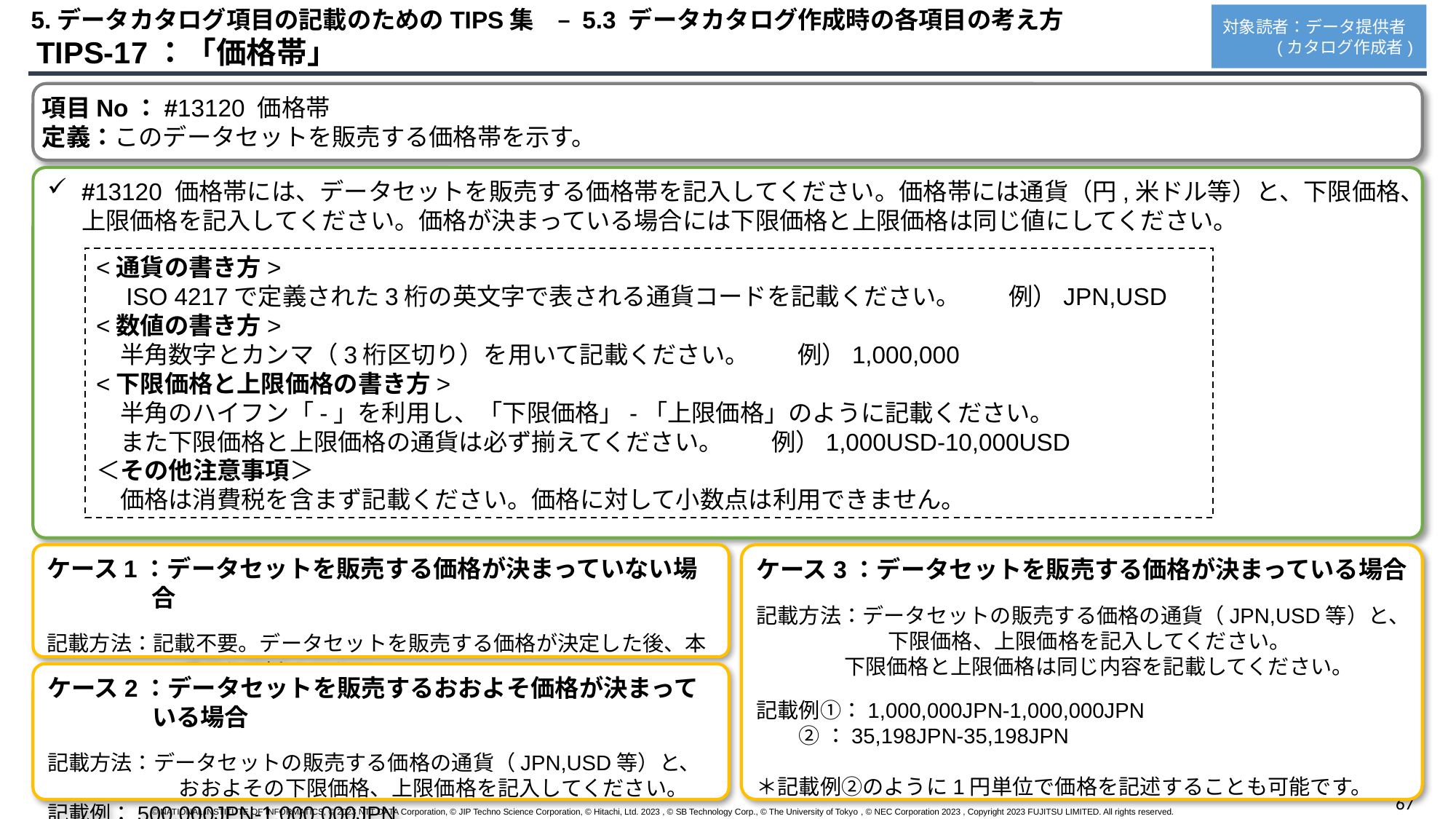

5.データカタログ項目の記載のためのTIPS集　– 5.3 データカタログ作成時の各項目の考え方
対象読者：データ提供者
           (カタログ作成者)
 TIPS-17：「価格帯」
項目No：#13120 価格帯
定義：このデータセットを販売する価格帯を示す。
#13120 価格帯には、データセットを販売する価格帯を記入してください。価格帯には通貨（円,米ドル等）と、下限価格、上限価格を記入してください。価格が決まっている場合には下限価格と上限価格は同じ値にしてください。

<通貨の書き方>
　ISO 4217で定義された3桁の英文字で表される通貨コードを記載ください。　　例）JPN,USD
<数値の書き方>
　半角数字とカンマ（3桁区切り）を用いて記載ください。　　例）1,000,000
<下限価格と上限価格の書き方>
　半角のハイフン「-」を利用し、「下限価格」-「上限価格」のように記載ください。
　また下限価格と上限価格の通貨は必ず揃えてください。　　例）1,000USD-10,000USD
＜その他注意事項＞
　価格は消費税を含まず記載ください。価格に対して小数点は利用できません。
ケース1：データセットを販売する価格が決まっていない場合

記載方法：記載不要。データセットを販売する価格が決定した後、本項目を更新ください。

ケース3：データセットを販売する価格が決まっている場合

記載方法：データセットの販売する価格の通貨（JPN,USD等）と、下限価格、上限価格を記入してください。
             　下限価格と上限価格は同じ内容を記載してください。

記載例①：1,000,000JPN-1,000,000JPN
         ②：35,198JPN-35,198JPN

＊記載例②のように1円単位で価格を記述することも可能です。
ケース2：データセットを販売するおおよそ価格が決まっている場合

記載方法：データセットの販売する価格の通貨（JPN,USD等）と、おおよその下限価格、上限価格を記入してください。
記載例：500,000JPN-1,000,000JPN